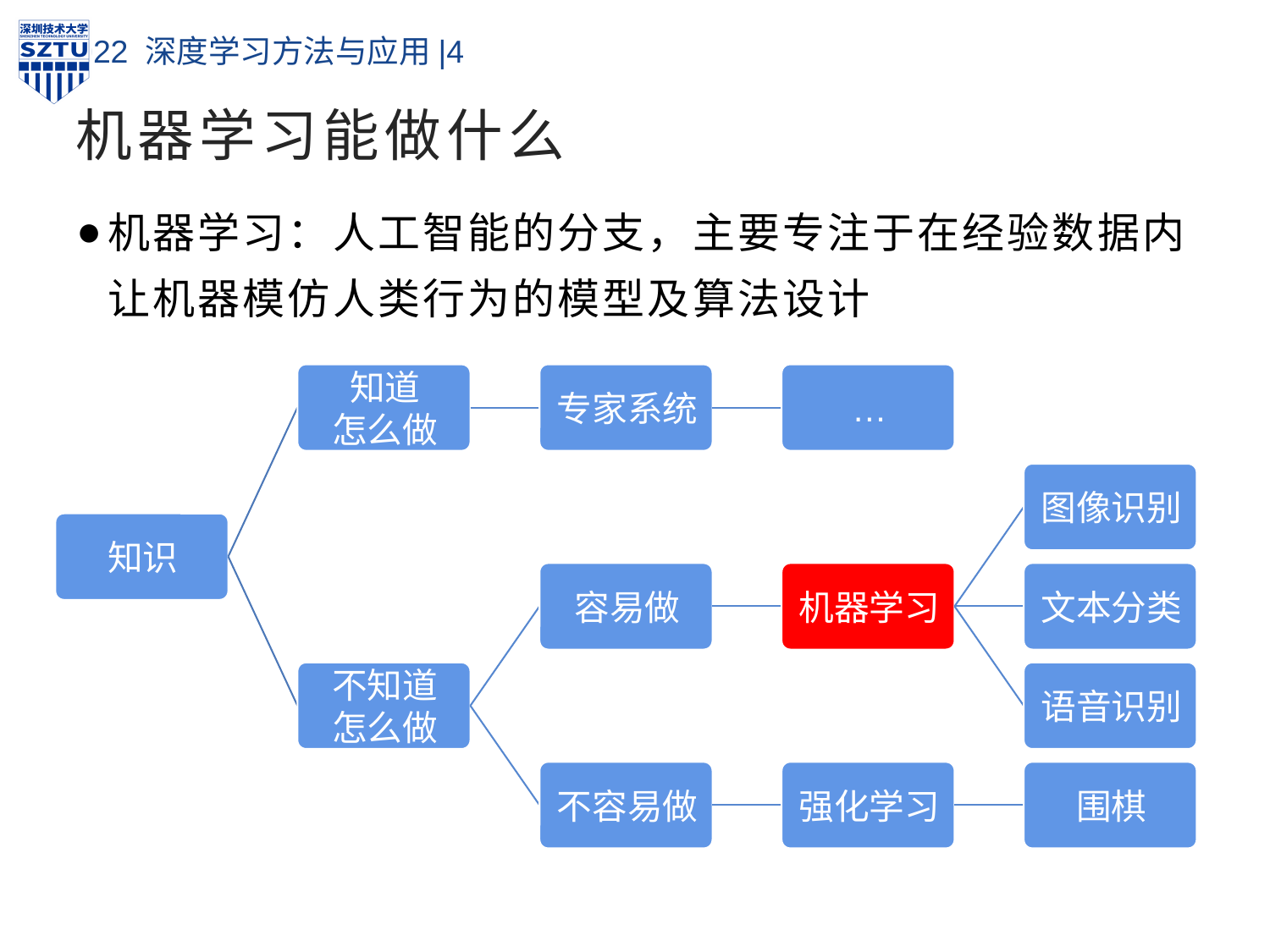

# 机器学习能做什么
机器学习：人工智能的分支，主要专注于在经验数据内让机器模仿人类行为的模型及算法设计

知识

知道
怎么做

专家系统

…

不知道
怎么做

容易做

机器学习

图像识别

文本分类

语音识别

不容易做

强化学习

围棋